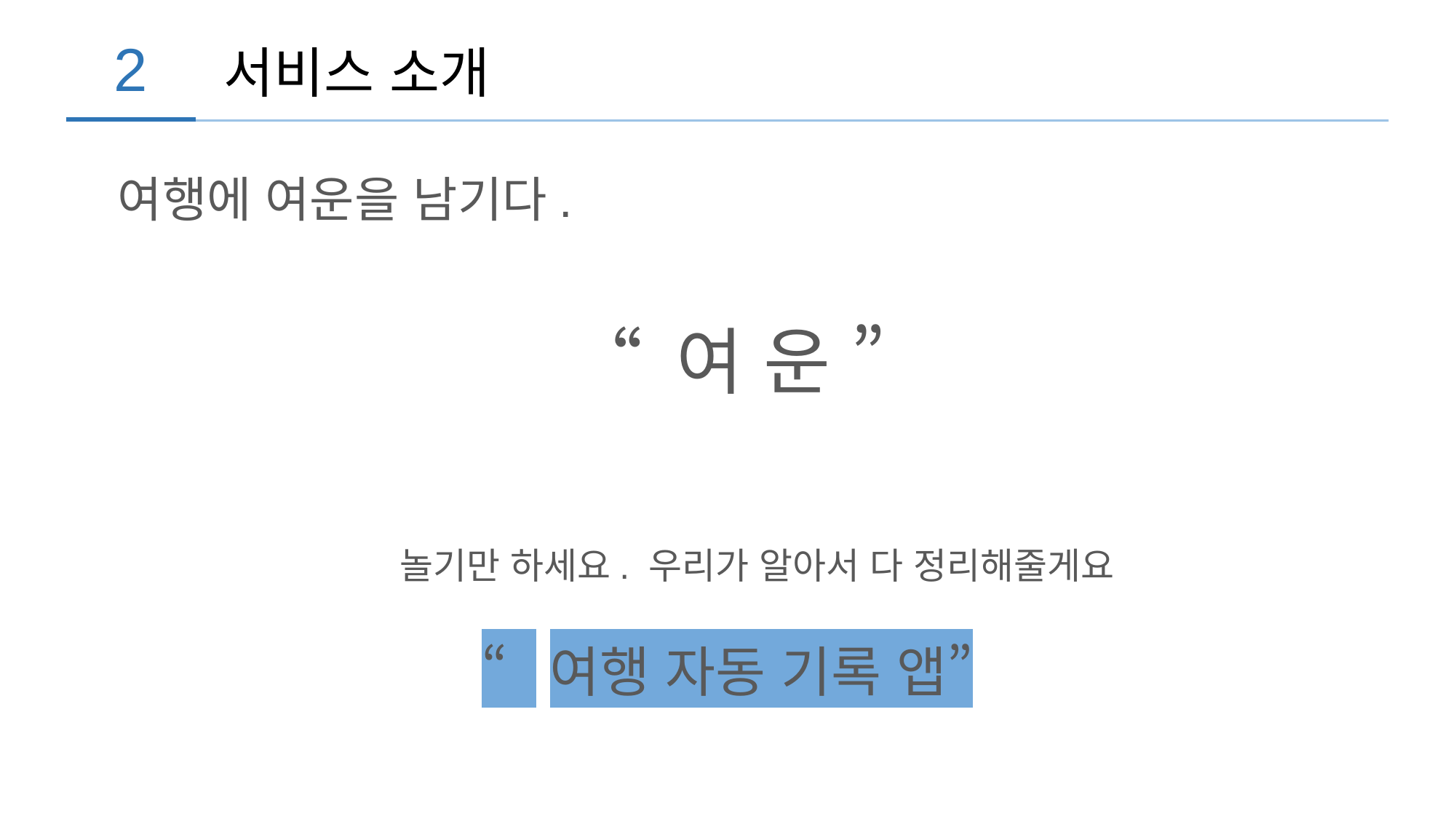

2
서비스 소개

여행에 여운을 남기다.
“ 여 운 ”
놀기만 하세요. 우리가 알아서 다 정리해줄게요
“여행 자동 기록 앱”